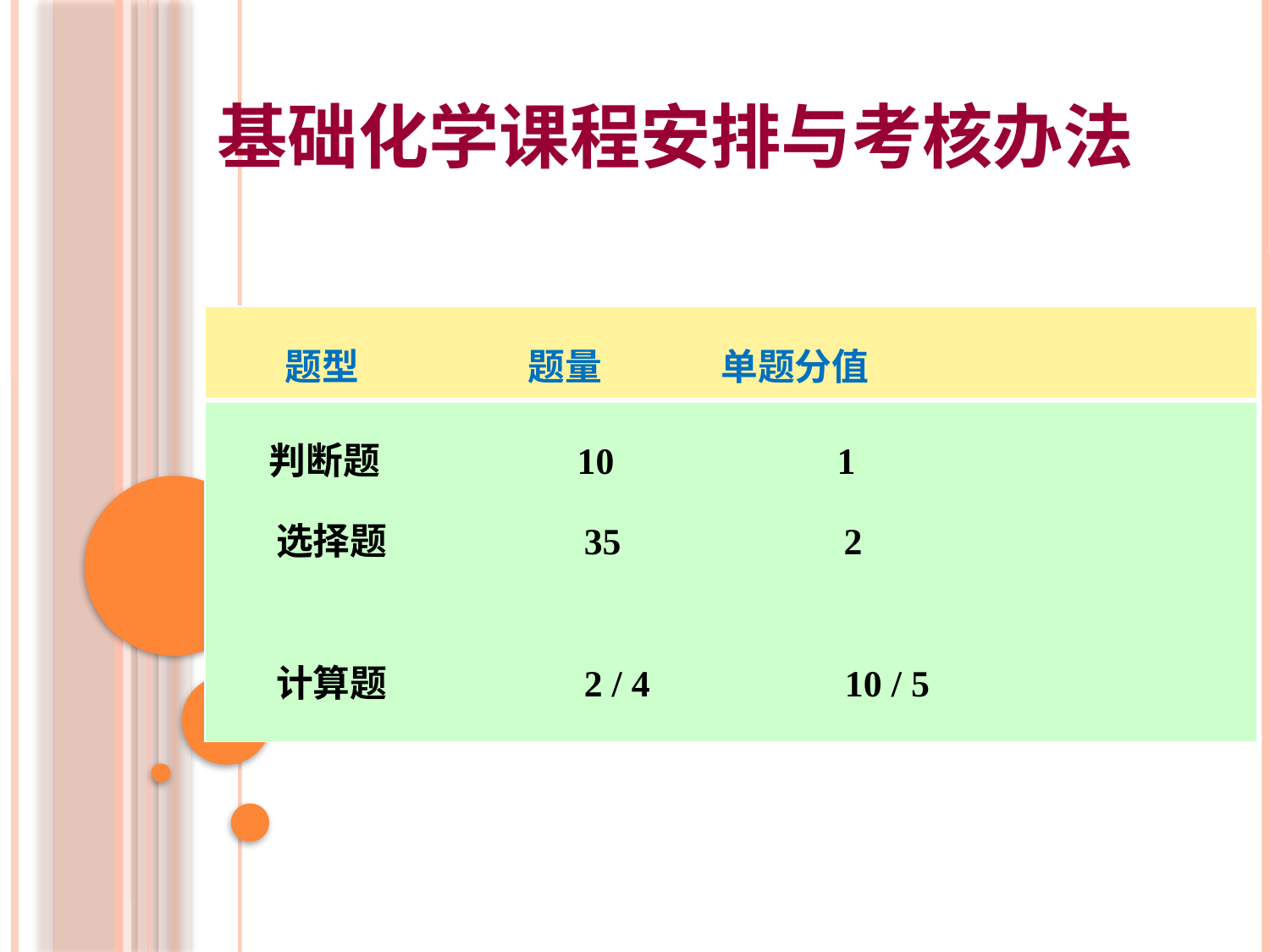

基础化学课程安排与考核办法
| 题型 题量 单题分值 |
| --- |
| 判断题 10 1 选择题 35 2 计算题 2 / 4 10 / 5 |